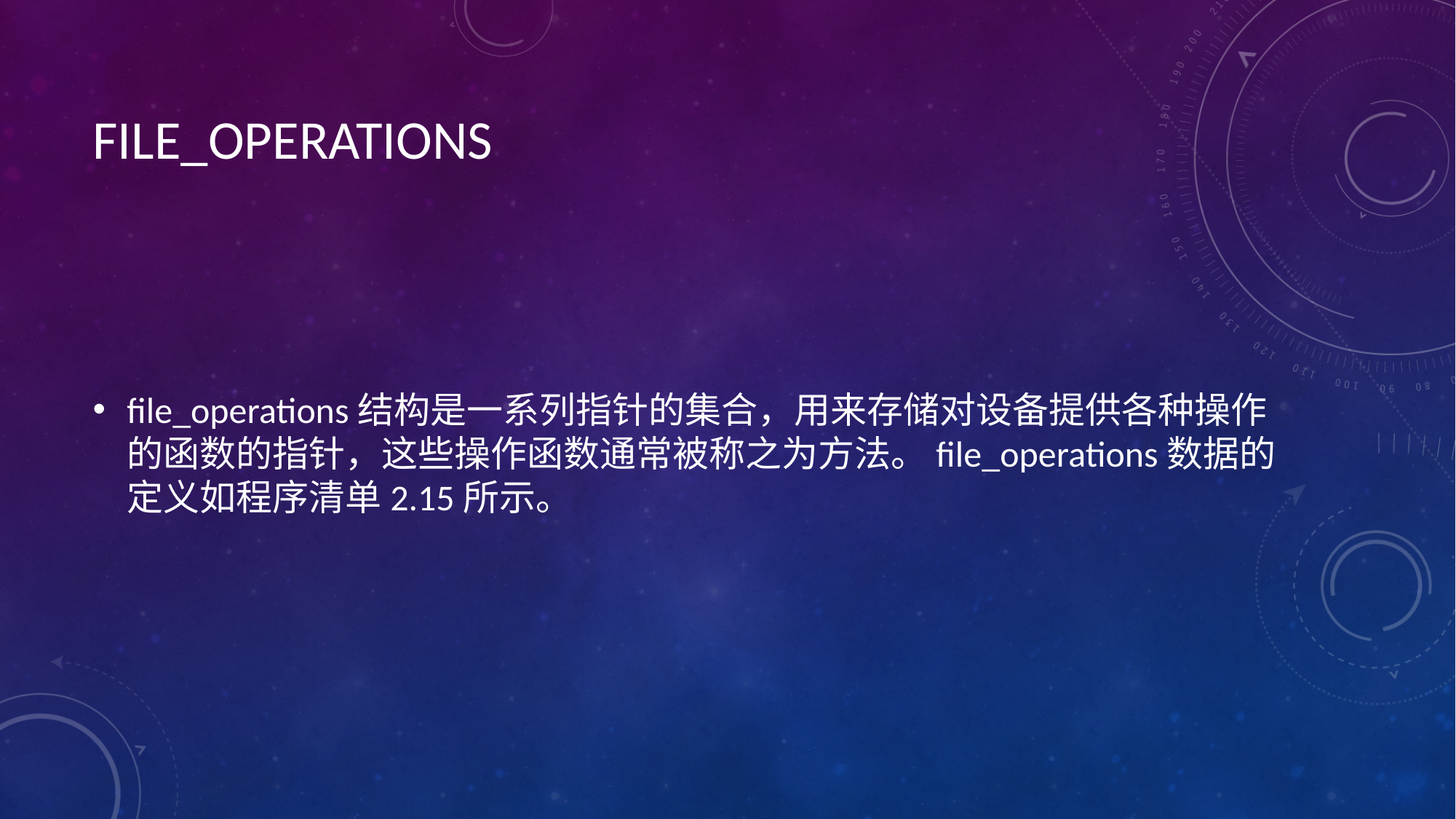

# file_operations
file_operations结构是一系列指针的集合，用来存储对设备提供各种操作的函数的指针，这些操作函数通常被称之为方法。file_operations数据的定义如程序清单2.15所示。